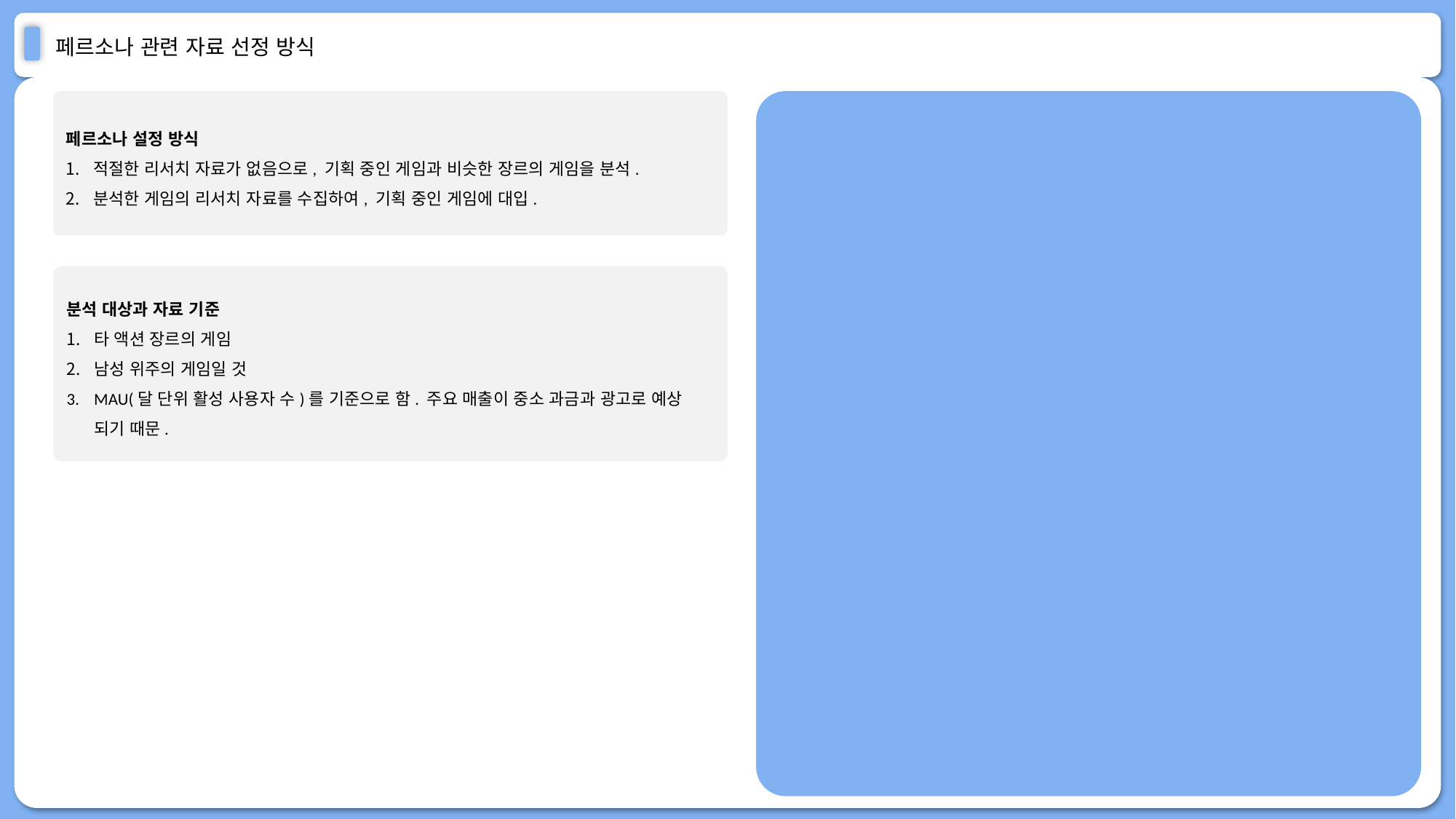

# 페르소나 관련 자료 선정 방식

페르소나 설정 방식
적절한 리서치 자료가 없음으로, 기획 중인 게임과 비슷한 장르의 게임을 분석.
분석한 게임의 리서치 자료를 수집하여, 기획 중인 게임에 대입.
분석 대상과 자료 기준
타 액션 장르의 게임
남성 위주의 게임일 것
MAU(달 단위 활성 사용자 수)를 기준으로 함. 주요 매출이 중소 과금과 광고로 예상 되기 때문.